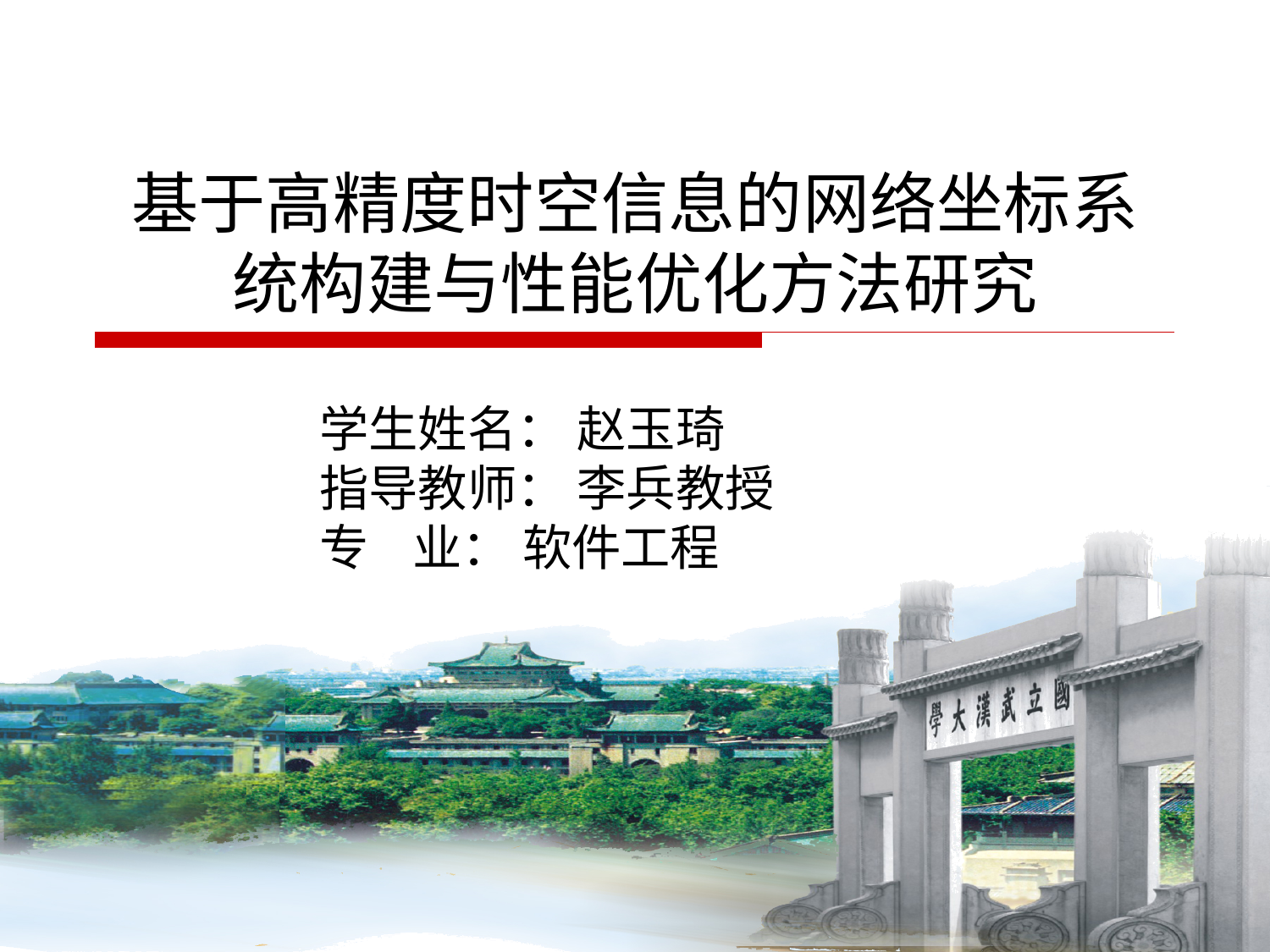

# 基于高精度时空信息的网络坐标系统构建与性能优化方法研究
学生姓名： 赵玉琦
指导教师： 李兵教授
专    业： 软件工程